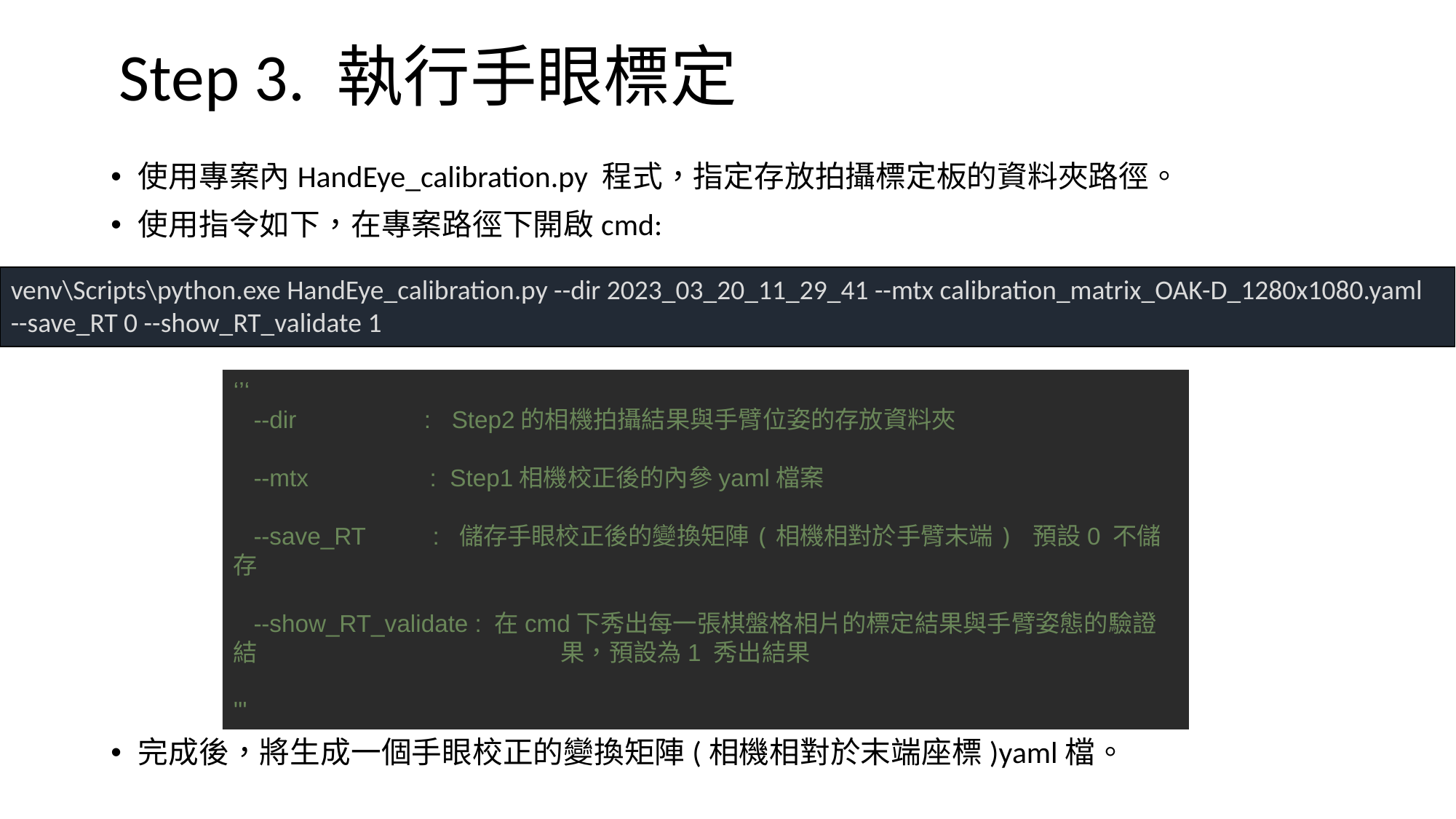

# Step 3. 執行手眼標定
使用專案內HandEye_calibration.py 程式，指定存放拍攝標定板的資料夾路徑。
使用指令如下，在專案路徑下開啟cmd:

完成後，將生成一個手眼校正的變換矩陣(相機相對於末端座標)yaml檔。

venv\Scripts\python.exe HandEye_calibration.py --dir 2023_03_20_11_29_41 --mtx calibration_matrix_OAK-D_1280x1080.yaml --save_RT 0 --show_RT_validate 1

‘’‘
   --dir                   : 	Step2的相機拍攝結果與手臂位姿的存放資料夾
   --mtx	             :  Step1相機校正後的內參yaml檔案
   --save_RT          :  儲存手眼校正後的變換矩陣(相機相對於手臂末端)  預設0 不儲存

   --show_RT_validate : 在cmd下秀出每一張棋盤格相片的標定結果與手臂姿態的驗證結   			果，預設為1 秀出結果
'''